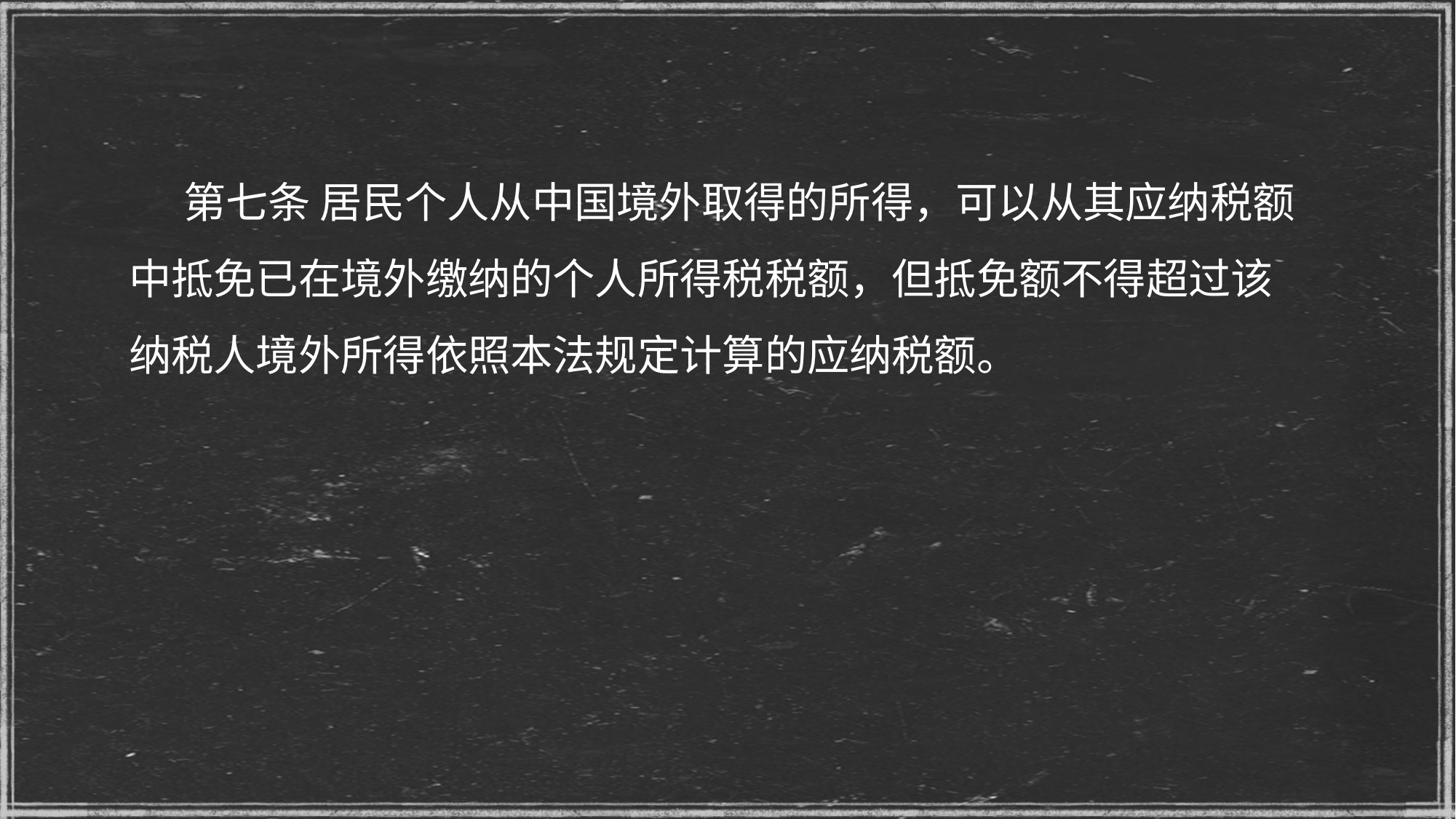

第七条 居民个人从中国境外取得的所得，可以从其应纳税额中抵免已在境外缴纳的个人所得税税额，但抵免额不得超过该纳税人境外所得依照本法规定计算的应纳税额。